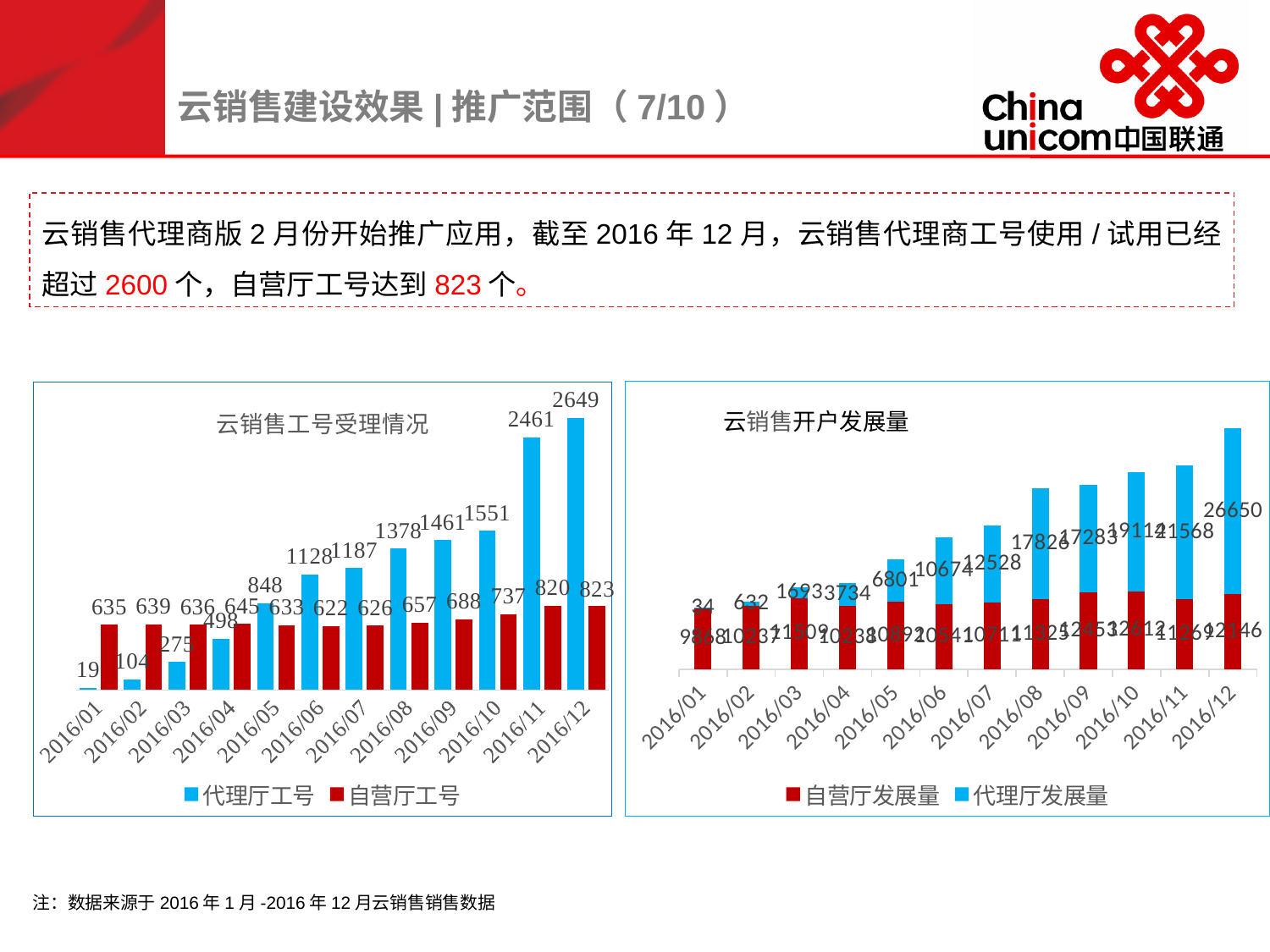

云销售建设效果|推广范围（7/10）
云销售代理商版2月份开始推广应用，截至2016年12月，云销售代理商工号使用/试用已经超过2600个，自营厅工号达到823个。

### Chart

| Category | 自营厅发展量 | 代理厅发展量 |
|---|---|---|
| 42370 | 9868.0 | 34.0 |
| 42401 | 10237.0 | 632.0 |
| 42430 | 11509.0 | 1693.0 |
| 42461 | 10238.0 | 3734.0 |
| 42491 | 10892.0 | 6801.0 |
| 42522 | 10541.0 | 10674.0 |
| 42552 | 10711.0 | 12528.0 |
| 42583 | 11325.0 | 17826.0 |
| 42614 | 12453.0 | 17283.0 |
| 42644 | 12612.0 | 19114.0 |
| 42675 | 11269.0 | 21568.0 |
| 42705 | 12146.0 | 26650.0 |

### Chart: 云销售工号受理情况

| Category | 代理厅工号 | 自营厅工号 |
|---|---|---|
| 42375 | 19.0 | 635.0 |
| 42407 | 104.0 | 639.0 |
| 42439 | 275.0 | 636.0 |
| 42471 | 498.0 | 645.0 |
| 42503 | 848.0 | 633.0 |
| 42535 | 1128.0 | 622.0 |
| 42567 | 1187.0 | 626.0 |
| 42599 | 1378.0 | 657.0 |
| 42631 | 1461.0 | 688.0 |
| 42661 | 1551.0 | 737.0 |
| 42692 | 2461.0 | 820.0 |
| 42722 | 2649.0 | 823.0 |
云销售开户发展量
注：数据来源于2016年1月-2016年12月云销售销售数据